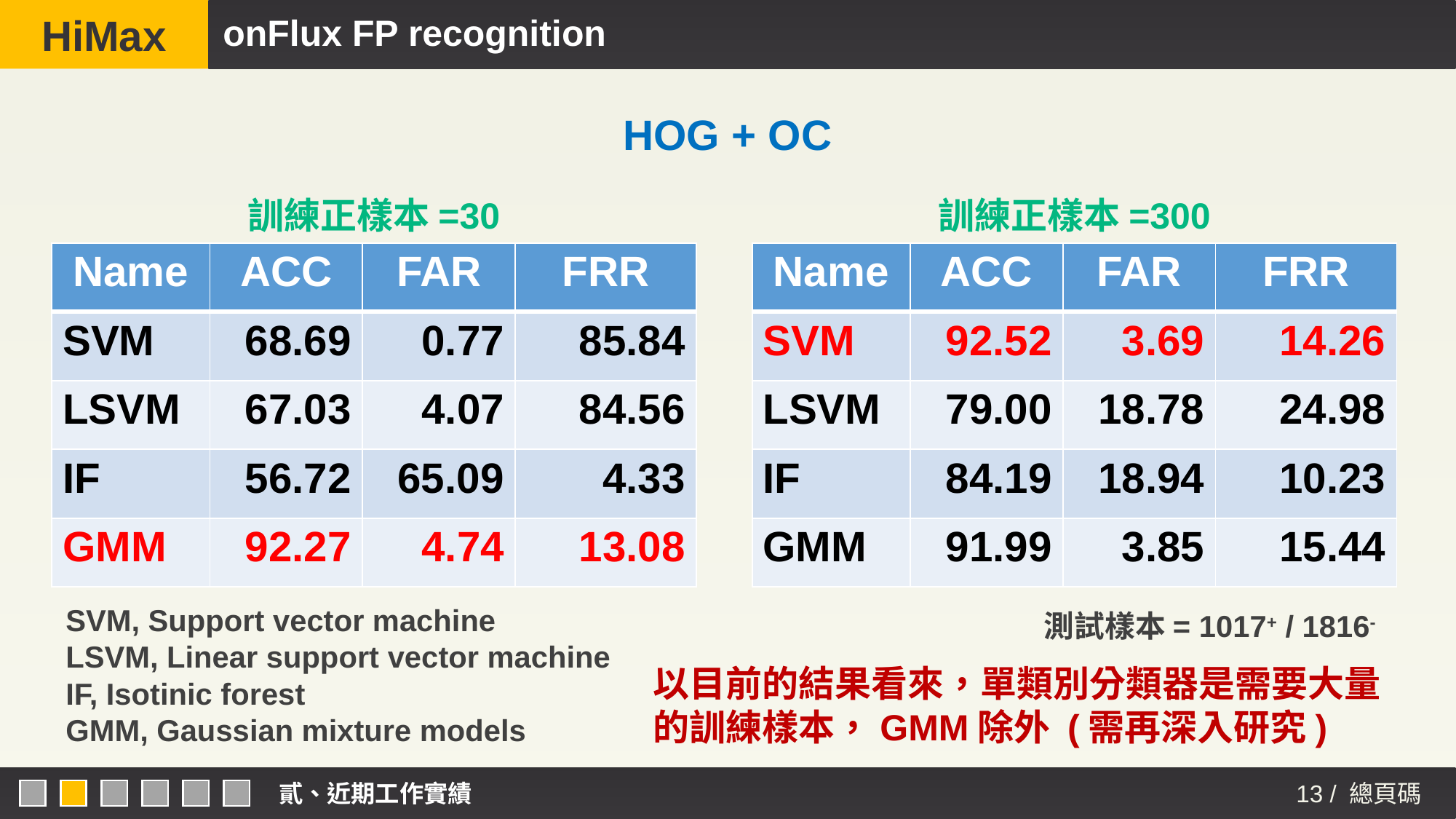

# onFlux FP recognition
HOG + OC
訓練正樣本=30
訓練正樣本=300
| Name | ACC | FAR | FRR |
| --- | --- | --- | --- |
| SVM | 68.69 | 0.77 | 85.84 |
| LSVM | 67.03 | 4.07 | 84.56 |
| IF | 56.72 | 65.09 | 4.33 |
| GMM | 92.27 | 4.74 | 13.08 |
| Name | ACC | FAR | FRR |
| --- | --- | --- | --- |
| SVM | 92.52 | 3.69 | 14.26 |
| LSVM | 79.00 | 18.78 | 24.98 |
| IF | 84.19 | 18.94 | 10.23 |
| GMM | 91.99 | 3.85 | 15.44 |
SVM, Support vector machine
LSVM, Linear support vector machine
IF, Isotinic forest
GMM, Gaussian mixture models
測試樣本= 1017+ / 1816-
以目前的結果看來，單類別分類器是需要大量的訓練樣本，GMM除外 (需再深入研究)